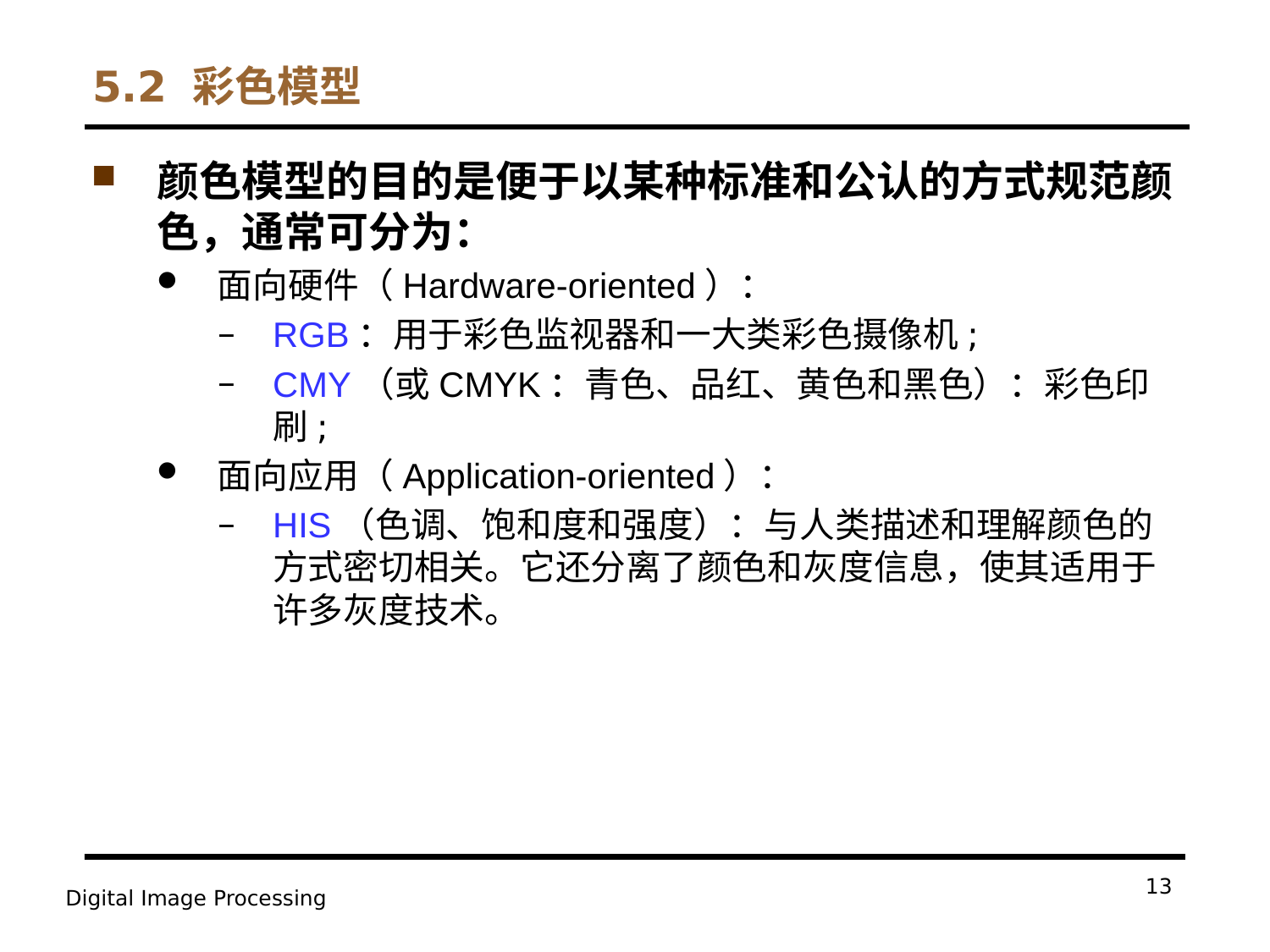

# 5.2 彩色模型
颜色模型的目的是便于以某种标准和公认的方式规范颜色，通常可分为：
面向硬件（Hardware-oriented）：
RGB：用于彩色监视器和一大类彩色摄像机;
CMY（或CMYK：青色、品红、黄色和黑色）：彩色印刷;
面向应用（Application-oriented）：
HIS（色调、饱和度和强度）：与人类描述和理解颜色的方式密切相关。它还分离了颜色和灰度信息，使其适用于许多灰度技术。
13
Digital Image Processing